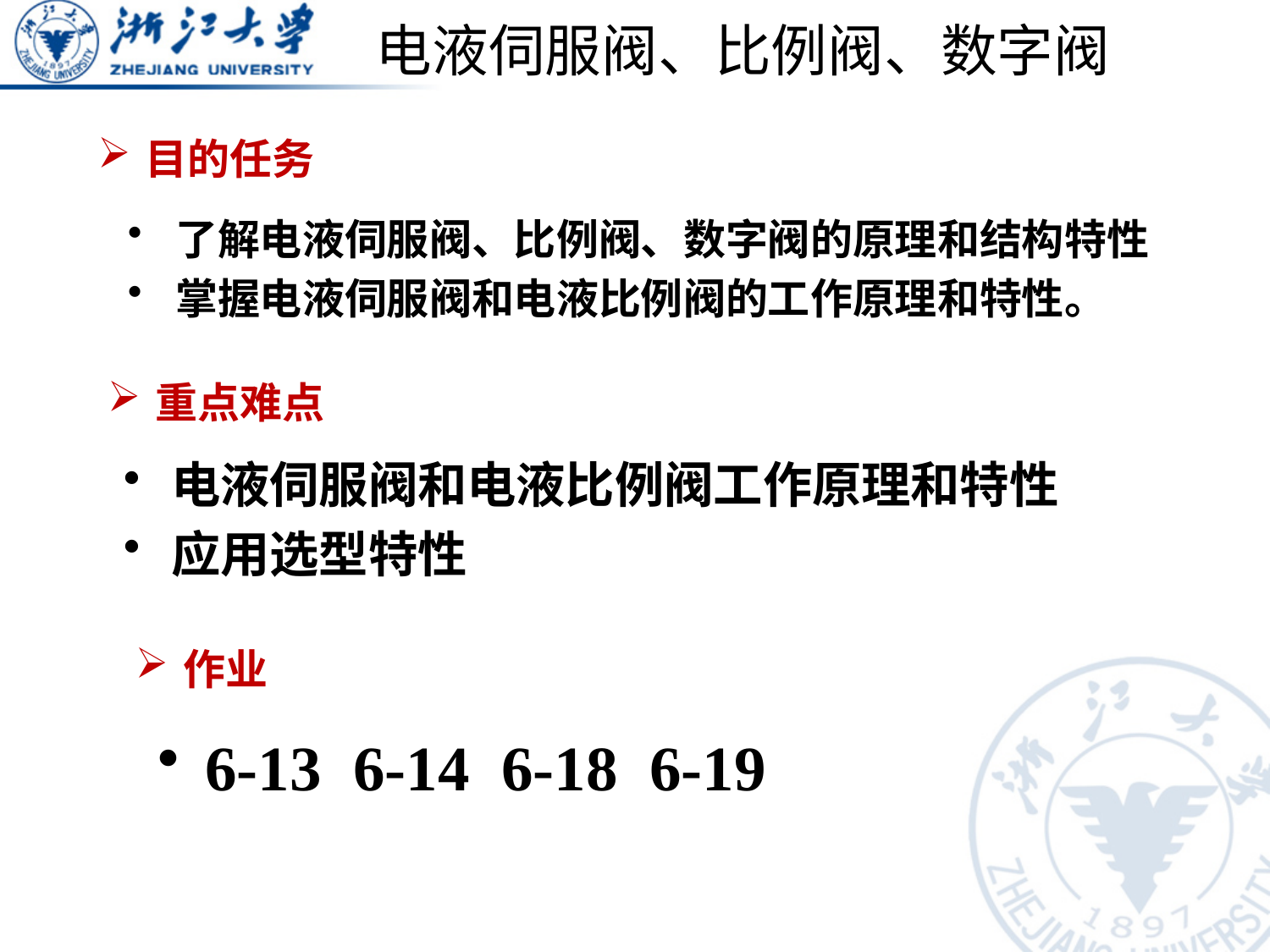

# 电液伺服阀、比例阀、数字阀
目的任务
了解电液伺服阀、比例阀、数字阀的原理和结构特性
掌握电液伺服阀和电液比例阀的工作原理和特性。
重点难点
电液伺服阀和电液比例阀工作原理和特性
应用选型特性
作业
6-13  6-14  6-18  6-19